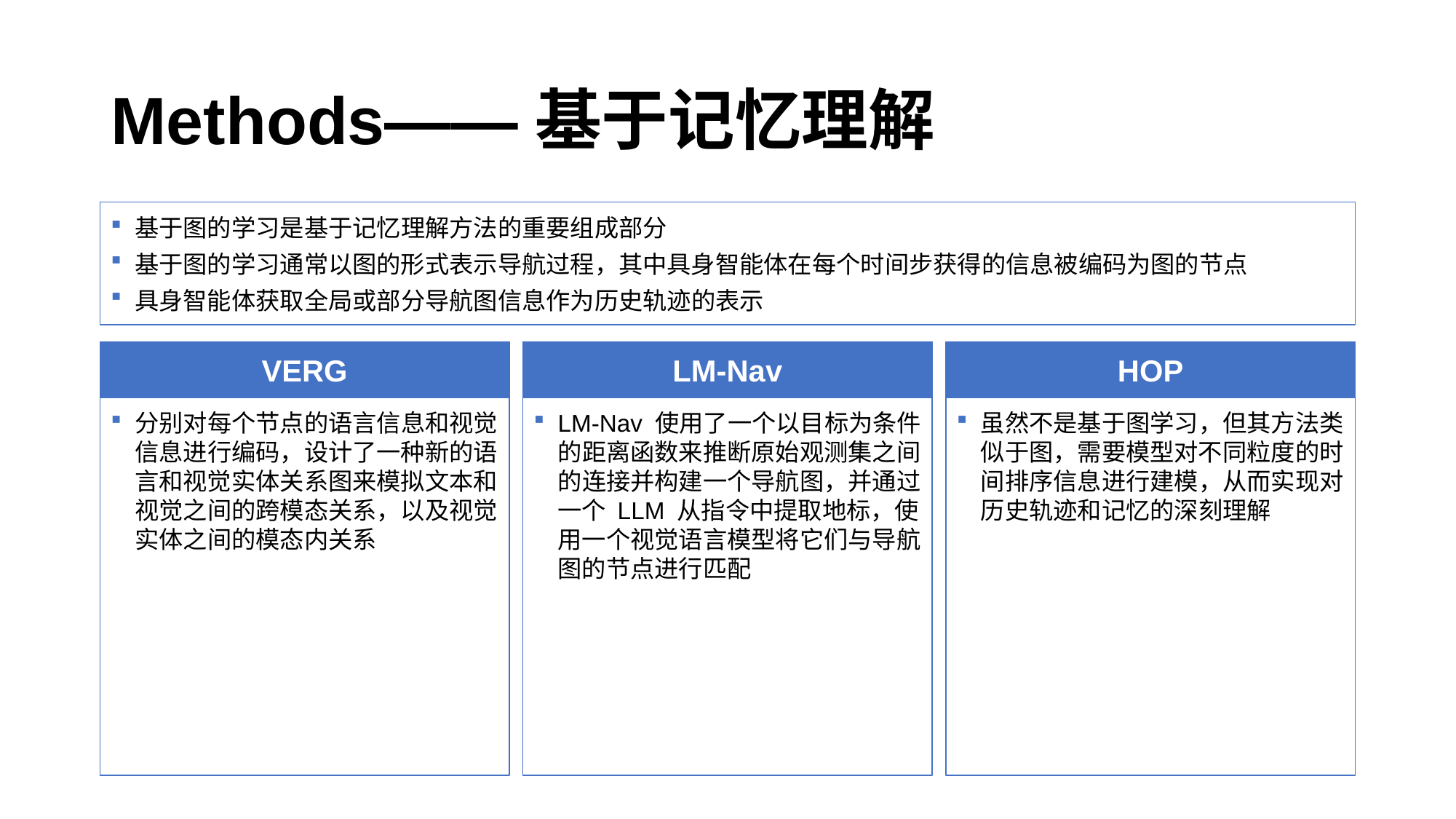

# Methods——基于记忆理解
基于图的学习是基于记忆理解方法的重要组成部分
基于图的学习通常以图的形式表示导航过程，其中具身智能体在每个时间步获得的信息被编码为图的节点
具身智能体获取全局或部分导航图信息作为历史轨迹的表示

VERG
LM-Nav
HOP
分别对每个节点的语言信息和视觉信息进行编码，设计了一种新的语言和视觉实体关系图来模拟文本和视觉之间的跨模态关系，以及视觉实体之间的模态内关系
LM-Nav 使用了一个以目标为条件的距离函数来推断原始观测集之间的连接并构建一个导航图，并通过一个 LLM 从指令中提取地标，使用一个视觉语言模型将它们与导航图的节点进行匹配
虽然不是基于图学习，但其方法类似于图，需要模型对不同粒度的时间排序信息进行建模，从而实现对历史轨迹和记忆的深刻理解